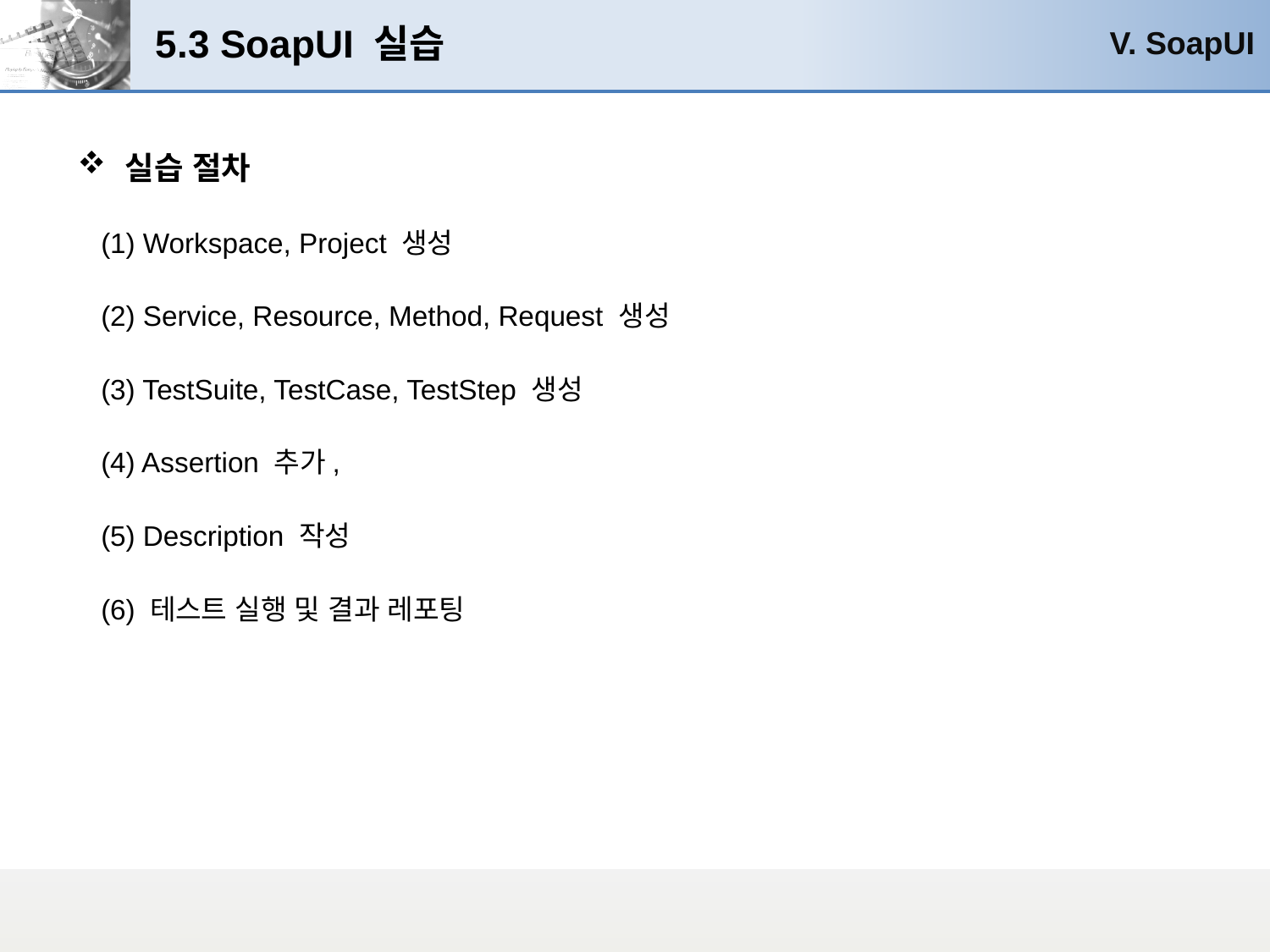

# 5.3 SoapUI 실습
V. SoapUI
실습 절차
   (1) Workspace, Project 생성
   (2) Service, Resource, Method, Request 생성
   (3) TestSuite, TestCase, TestStep 생성
   (4) Assertion 추가,
   (5) Description 작성
   (6) 테스트 실행 및 결과 레포팅